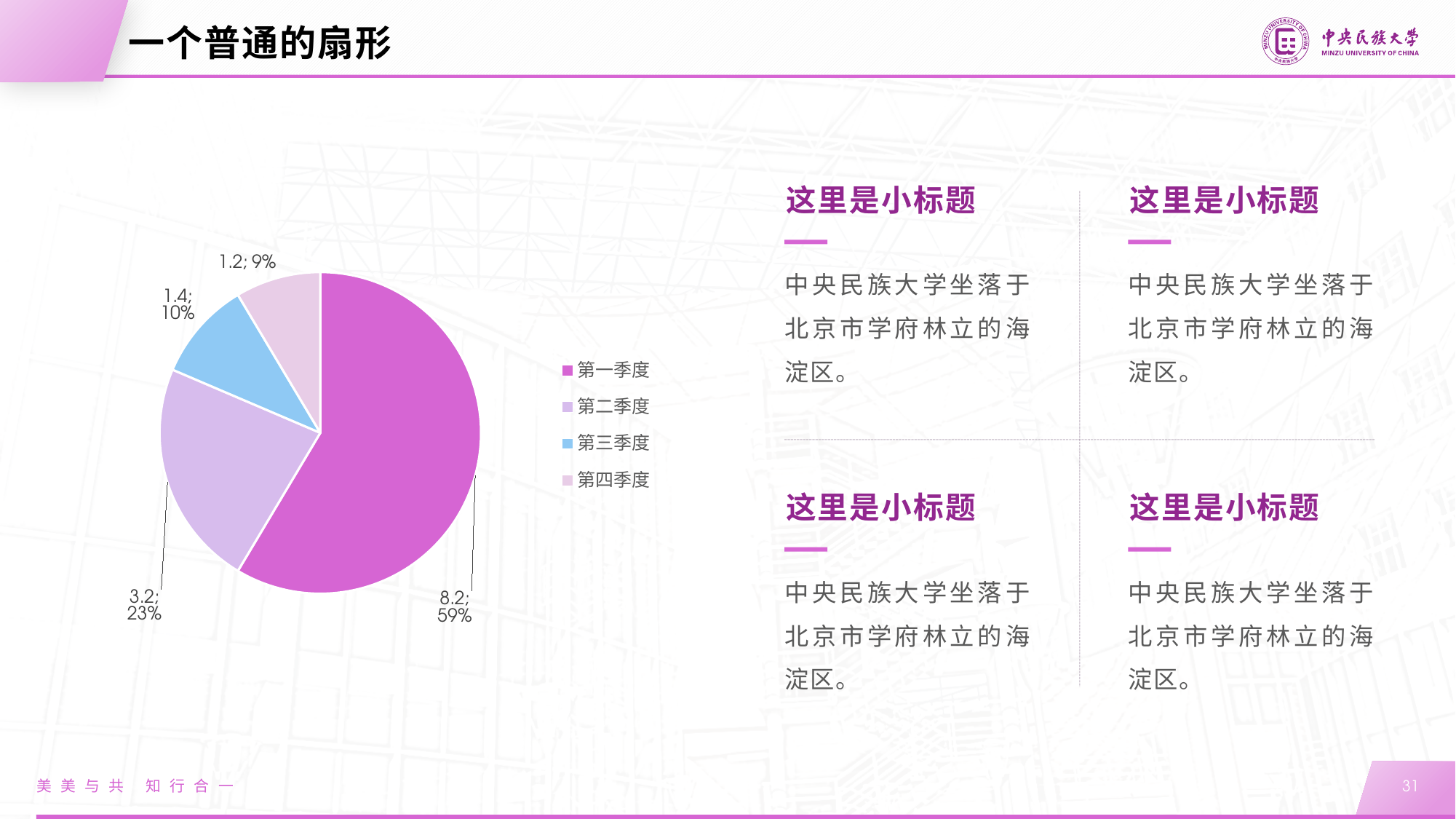

# 一个普通的扇形

### Chart

| Category | 销售额 |
|---|---|
| 第一季度 | 8.2 |
| 第二季度 | 3.2 |
| 第三季度 | 1.4 |
| 第四季度 | 1.2 |
这里是小标题

中央民族大学坐落于北京市学府林立的海淀区。
这里是小标题

中央民族大学坐落于北京市学府林立的海淀区。
这里是小标题

中央民族大学坐落于北京市学府林立的海淀区。
这里是小标题

中央民族大学坐落于北京市学府林立的海淀区。
美美与共 知行合一
31